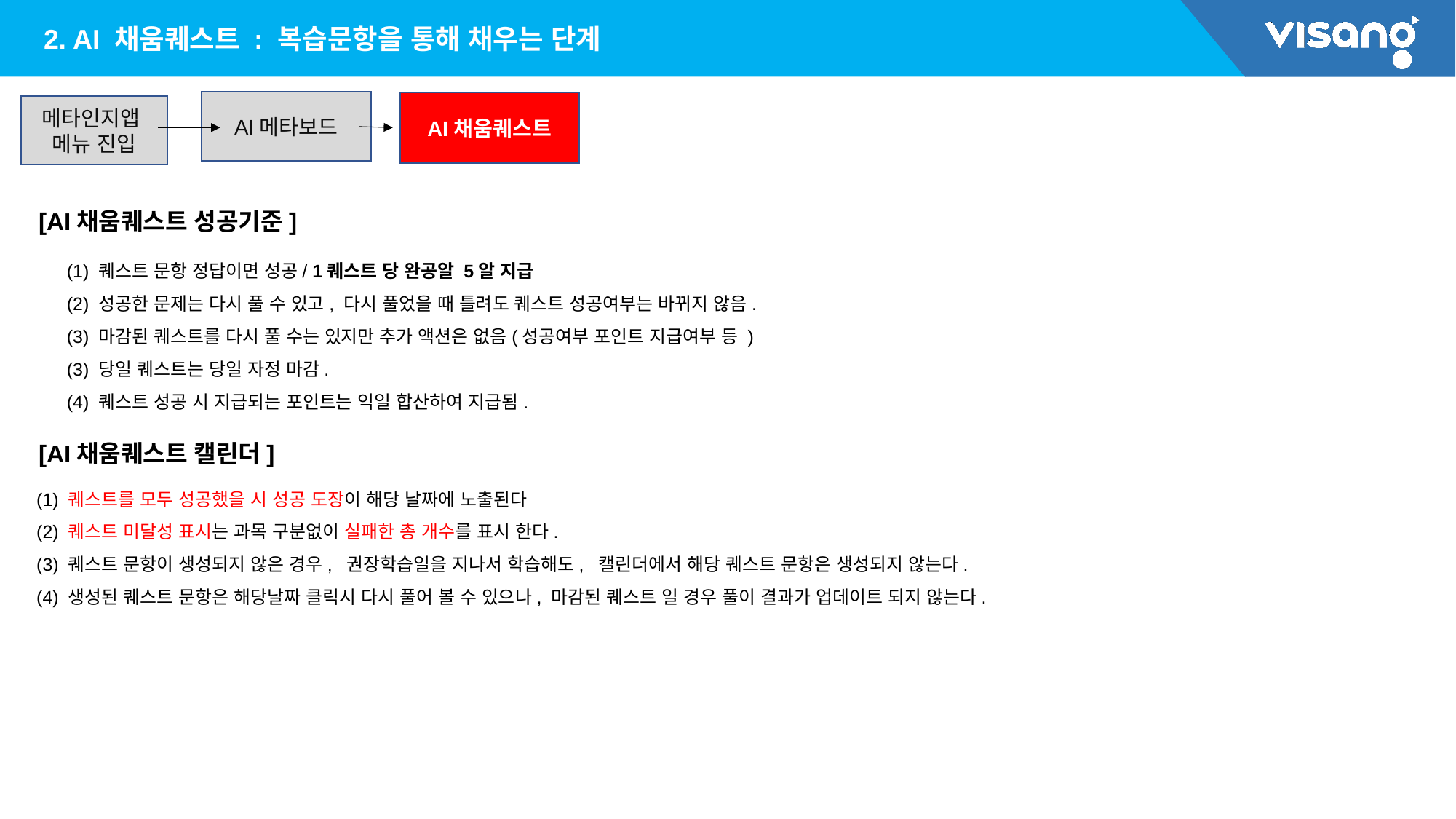

2. AI 채움퀘스트 : 복습문항을 통해 채우는 단계
AI메타보드
AI채움퀘스트
메타인지앱
메뉴 진입
[AI채움퀘스트 성공기준]
 (1) 퀘스트 문항 정답이면 성공/ 1퀘스트 당 완공알 5알 지급
 (2) 성공한 문제는 다시 풀 수 있고, 다시 풀었을 때 틀려도 퀘스트 성공여부는 바뀌지 않음.
 (3) 마감된 퀘스트를 다시 풀 수는 있지만 추가 액션은 없음(성공여부 포인트 지급여부 등 )
 (3) 당일 퀘스트는 당일 자정 마감.
 (4) 퀘스트 성공 시 지급되는 포인트는 익일 합산하여 지급됨.
[AI채움퀘스트 캘린더]
 (1) 퀘스트를 모두 성공했을 시 성공 도장이 해당 날짜에 노출된다
 (2) 퀘스트 미달성 표시는 과목 구분없이 실패한 총 개수를 표시 한다.
 (3) 퀘스트 문항이 생성되지 않은 경우,  권장학습일을 지나서 학습해도,  캘린더에서 해당 퀘스트 문항은 생성되지 않는다.
 (4) 생성된 퀘스트 문항은 해당날짜 클릭시 다시 풀어 볼 수 있으나, 마감된 퀘스트 일 경우 풀이 결과가 업데이트 되지 않는다.